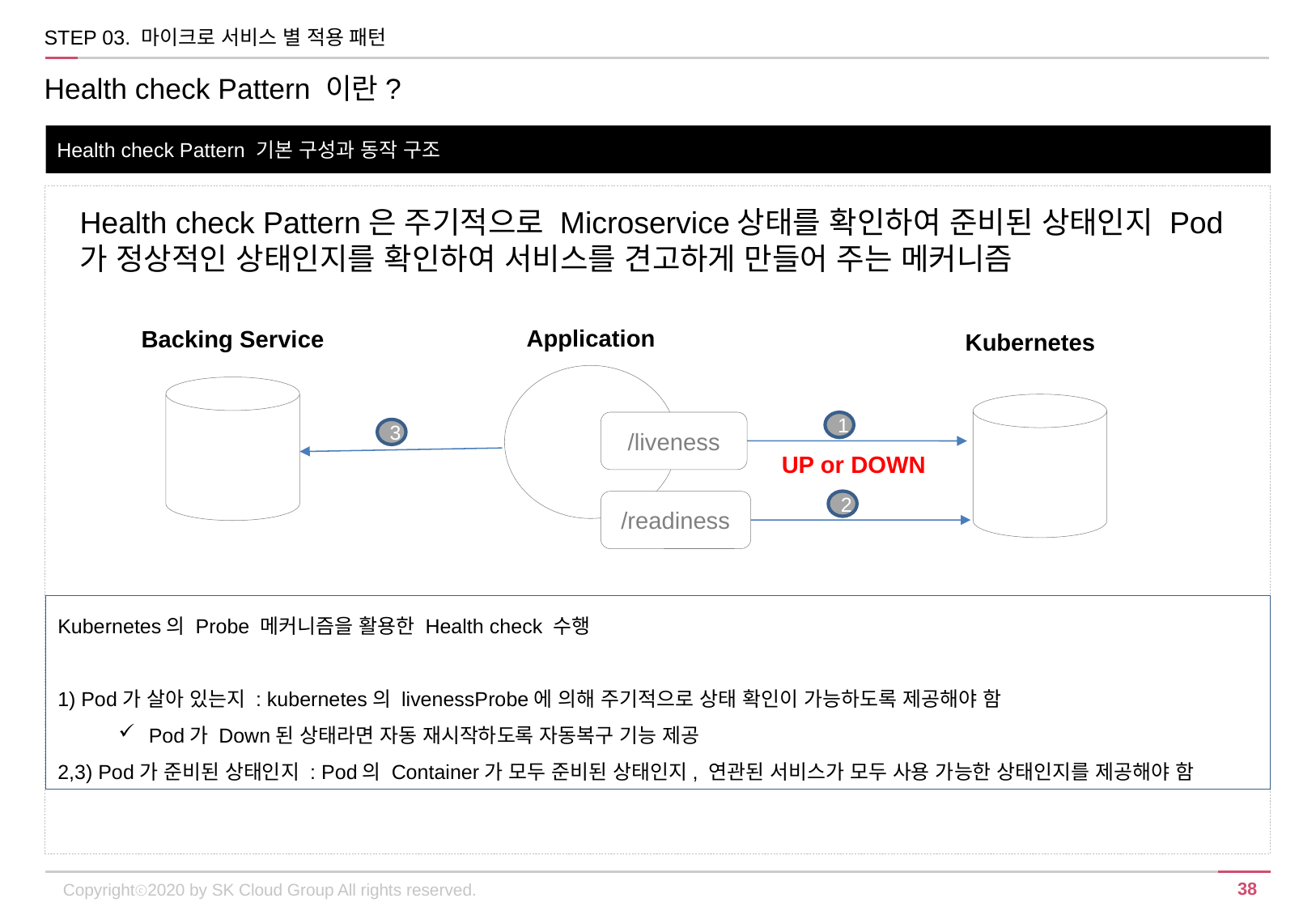

STEP 03. 마이크로 서비스 별 적용 패턴
Health check Pattern 이란?
Health check Pattern 기본 구성과 동작 구조
Health check Pattern은 주기적으로 Microservice상태를 확인하여 준비된 상태인지 Pod가 정상적인 상태인지를 확인하여 서비스를 견고하게 만들어 주는 메커니즘
Application
Backing Service
Kubernetes

/liveness
1
3
UP or DOWN
2
/readiness
Kubernetes의 Probe 메커니즘을 활용한 Health check 수행

1) Pod가 살아 있는지 : kubernetes의 livenessProbe에 의해 주기적으로 상태 확인이 가능하도록 제공해야 함
Pod가 Down된 상태라면 자동 재시작하도록 자동복구 기능 제공
2,3) Pod가 준비된 상태인지 : Pod의 Container가 모두 준비된 상태인지, 연관된 서비스가 모두 사용 가능한 상태인지를 제공해야 함
Copyrightⓒ2020 by SK Cloud Group All rights reserved.